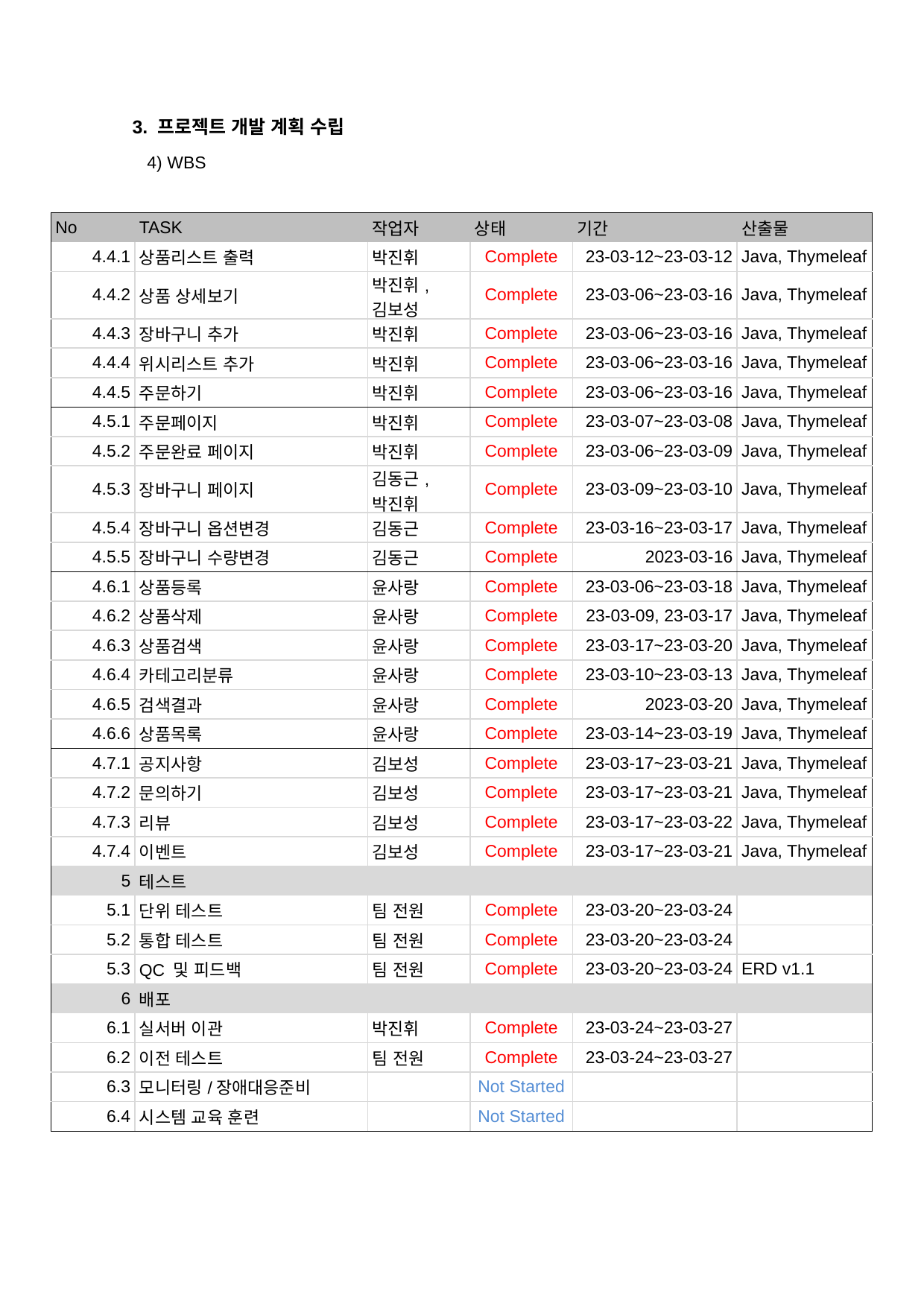

3. 프로젝트 개발 계획 수립
4) WBS
| No | TASK | 작업자 | 상태 | 기간 | 산출물 |
| --- | --- | --- | --- | --- | --- |
| 4.4.1 | 상품리스트 출력 | 박진휘 | Complete | 23-03-12~23-03-12 | Java, Thymeleaf |
| 4.4.2 | 상품 상세보기 | 박진휘, 김보성 | Complete | 23-03-06~23-03-16 | Java, Thymeleaf |
| 4.4.3 | 장바구니 추가 | 박진휘 | Complete | 23-03-06~23-03-16 | Java, Thymeleaf |
| 4.4.4 | 위시리스트 추가 | 박진휘 | Complete | 23-03-06~23-03-16 | Java, Thymeleaf |
| 4.4.5 | 주문하기 | 박진휘 | Complete | 23-03-06~23-03-16 | Java, Thymeleaf |
| 4.5.1 | 주문페이지 | 박진휘 | Complete | 23-03-07~23-03-08 | Java, Thymeleaf |
| 4.5.2 | 주문완료 페이지 | 박진휘 | Complete | 23-03-06~23-03-09 | Java, Thymeleaf |
| 4.5.3 | 장바구니 페이지 | 김동근,박진휘 | Complete | 23-03-09~23-03-10 | Java, Thymeleaf |
| 4.5.4 | 장바구니 옵션변경 | 김동근 | Complete | 23-03-16~23-03-17 | Java, Thymeleaf |
| 4.5.5 | 장바구니 수량변경 | 김동근 | Complete | 2023-03-16 | Java, Thymeleaf |
| 4.6.1 | 상품등록 | 윤사랑 | Complete | 23-03-06~23-03-18 | Java, Thymeleaf |
| 4.6.2 | 상품삭제 | 윤사랑 | Complete | 23-03-09, 23-03-17 | Java, Thymeleaf |
| 4.6.3 | 상품검색 | 윤사랑 | Complete | 23-03-17~23-03-20 | Java, Thymeleaf |
| 4.6.4 | 카테고리분류 | 윤사랑 | Complete | 23-03-10~23-03-13 | Java, Thymeleaf |
| 4.6.5 | 검색결과 | 윤사랑 | Complete | 2023-03-20 | Java, Thymeleaf |
| 4.6.6 | 상품목록 | 윤사랑 | Complete | 23-03-14~23-03-19 | Java, Thymeleaf |
| 4.7.1 | 공지사항 | 김보성 | Complete | 23-03-17~23-03-21 | Java, Thymeleaf |
| 4.7.2 | 문의하기 | 김보성 | Complete | 23-03-17~23-03-21 | Java, Thymeleaf |
| 4.7.3 | 리뷰 | 김보성 | Complete | 23-03-17~23-03-22 | Java, Thymeleaf |
| 4.7.4 | 이벤트 | 김보성 | Complete | 23-03-17~23-03-21 | Java, Thymeleaf |
| 5 | 테스트 |  |  |  |  |
| 5.1 | 단위 테스트 | 팀 전원 | Complete | 23-03-20~23-03-24 |  |
| 5.2 | 통합 테스트 | 팀 전원 | Complete | 23-03-20~23-03-24 |  |
| 5.3 | QC 및 피드백 | 팀 전원 | Complete | 23-03-20~23-03-24 | ERD v1.1 |
| 6 | 배포 |  |  |  |  |
| 6.1 | 실서버 이관 | 박진휘 | Complete | 23-03-24~23-03-27 |  |
| 6.2 | 이전 테스트 | 팀 전원 | Complete | 23-03-24~23-03-27 |  |
| 6.3 | 모니터링/장애대응준비 |  | Not Started |  |  |
| 6.4 | 시스템 교육 훈련 |  | Not Started |  |  |